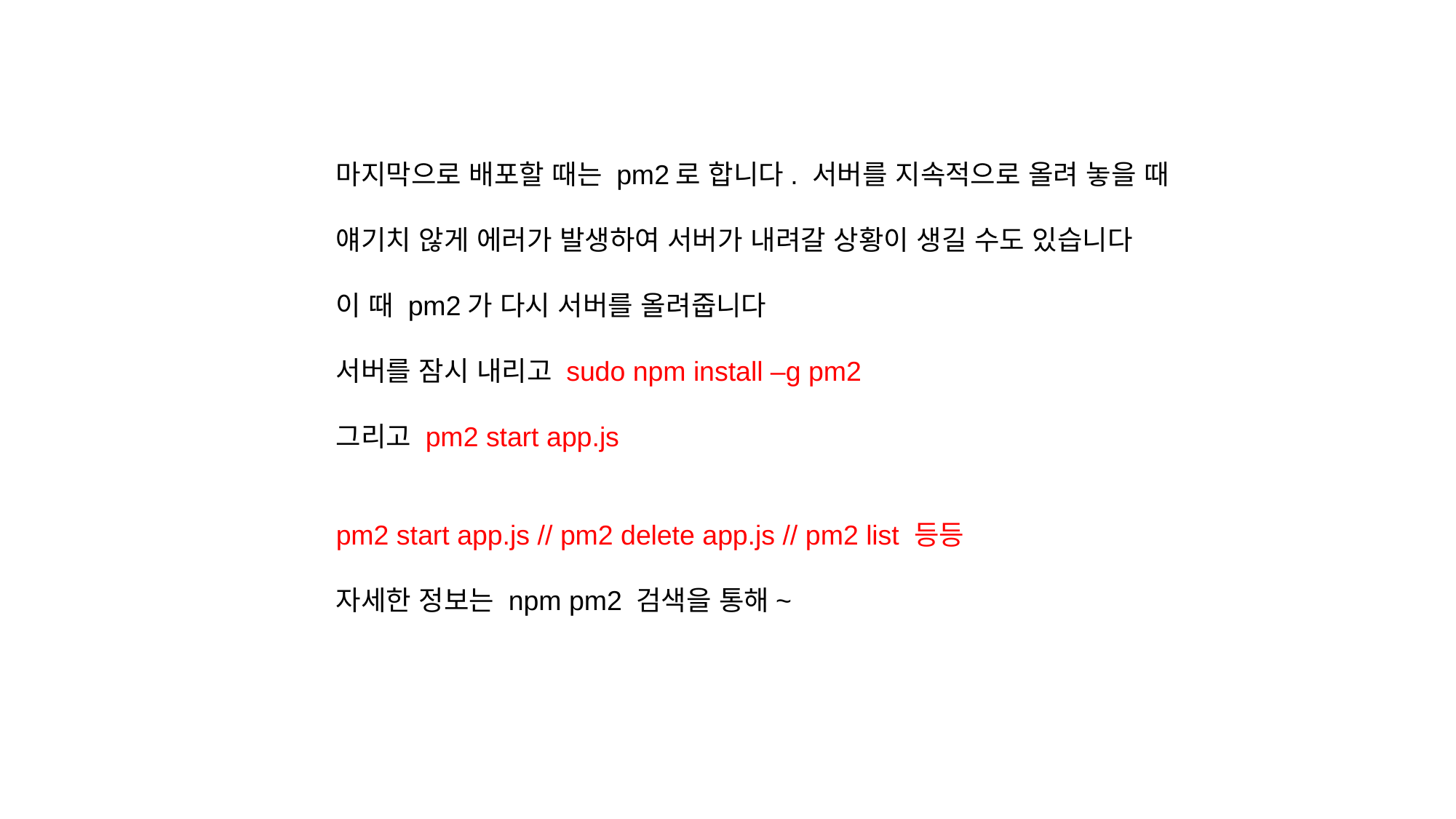

마지막으로 배포할 때는 pm2로 합니다. 서버를 지속적으로 올려 놓을 때

얘기치 않게 에러가 발생하여 서버가 내려갈 상황이 생길 수도 있습니다

이 때 pm2가 다시 서버를 올려줍니다

서버를 잠시 내리고 sudo npm install –g pm2

그리고 pm2 start app.js

pm2 start app.js // pm2 delete app.js // pm2 list 등등

자세한 정보는 npm pm2 검색을 통해~